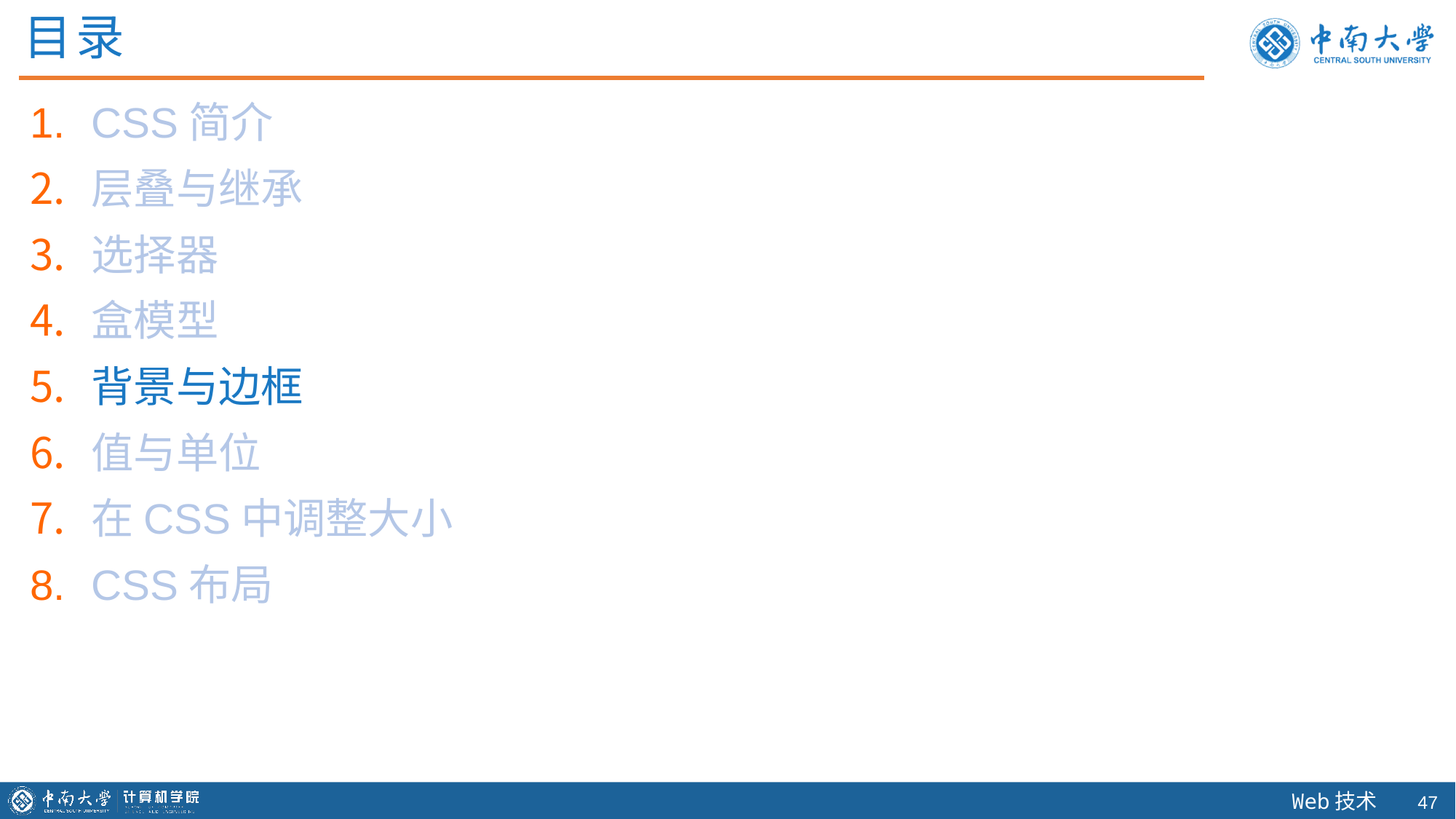

目录
CSS简介
层叠与继承
选择器
盒模型
背景与边框
值与单位
在CSS中调整大小
CSS布局

47